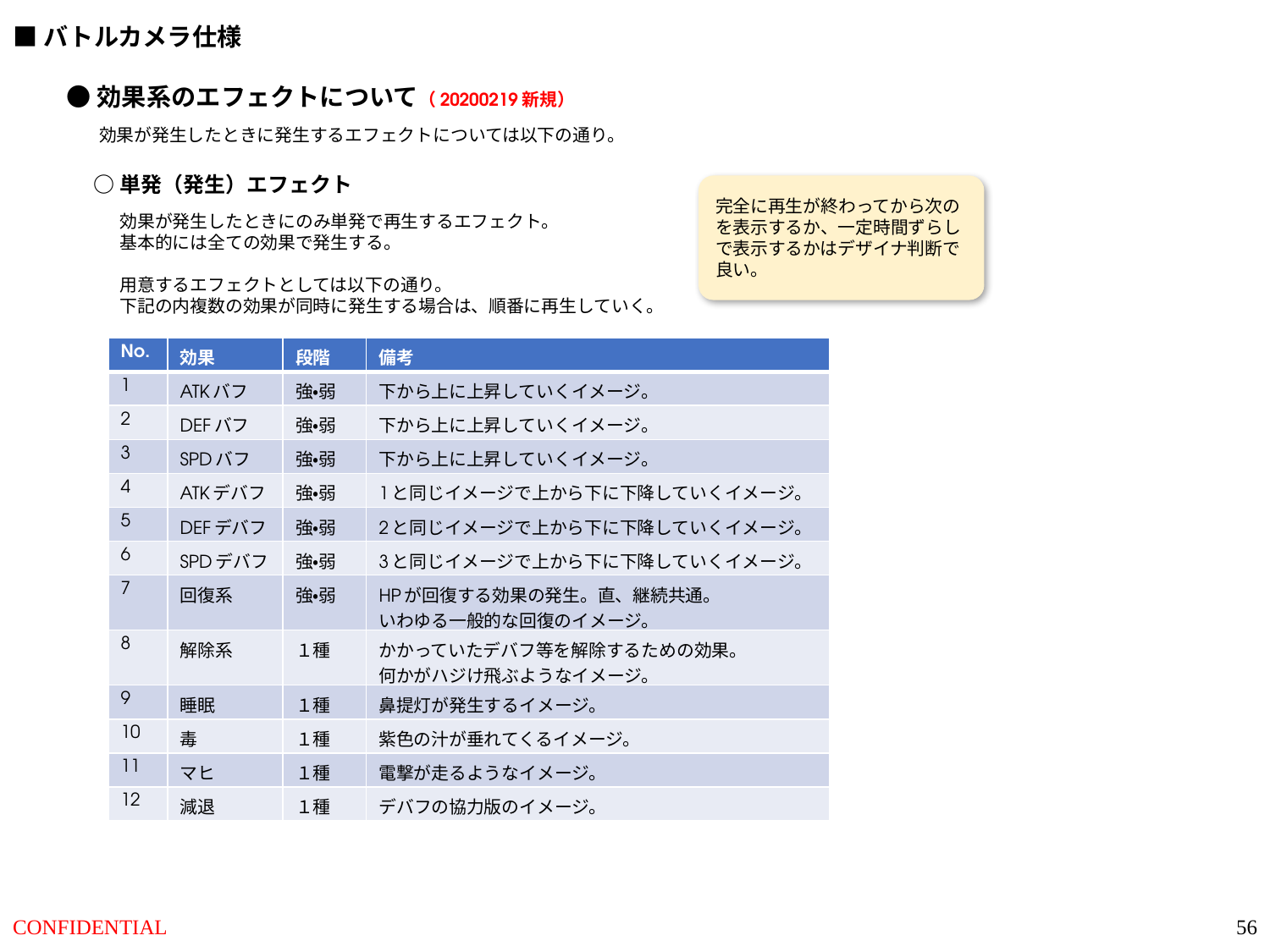

■バトルカメラ仕様
●効果系のエフェクトについて（20200219新規）
効果が発生したときに発生するエフェクトについては以下の通り。
○単発（発生）エフェクト
完全に再生が終わってから次のを表示するか、一定時間ずらしで表示するかはデザイナ判断で良い。
効果が発生したときにのみ単発で再生するエフェクト。
基本的には全ての効果で発生する。

用意するエフェクトとしては以下の通り。
下記の内複数の効果が同時に発生する場合は、順番に再生していく。
| No. | 効果 | 段階 | 備考 |
| --- | --- | --- | --- |
| 1 | ATKバフ | 強・弱 | 下から上に上昇していくイメージ。 |
| 2 | DEFバフ | 強・弱 | 下から上に上昇していくイメージ。 |
| 3 | SPDバフ | 強・弱 | 下から上に上昇していくイメージ。 |
| 4 | ATKデバフ | 強・弱 | 1と同じイメージで上から下に下降していくイメージ。 |
| 5 | DEFデバフ | 強・弱 | 2と同じイメージで上から下に下降していくイメージ。 |
| 6 | SPDデバフ | 強・弱 | 3と同じイメージで上から下に下降していくイメージ。 |
| 7 | 回復系 | 強・弱 | HPが回復する効果の発生。直、継続共通。 いわゆる一般的な回復のイメージ。 |
| 8 | 解除系 | １種 | かかっていたデバフ等を解除するための効果。 何かがハジけ飛ぶようなイメージ。 |
| 9 | 睡眠 | １種 | 鼻提灯が発生するイメージ。 |
| 10 | 毒 | １種 | 紫色の汁が垂れてくるイメージ。 |
| 11 | マヒ | １種 | 電撃が走るようなイメージ。 |
| 12 | 減退 | １種 | デバフの協力版のイメージ。 |
56
CONFIDENTIAL